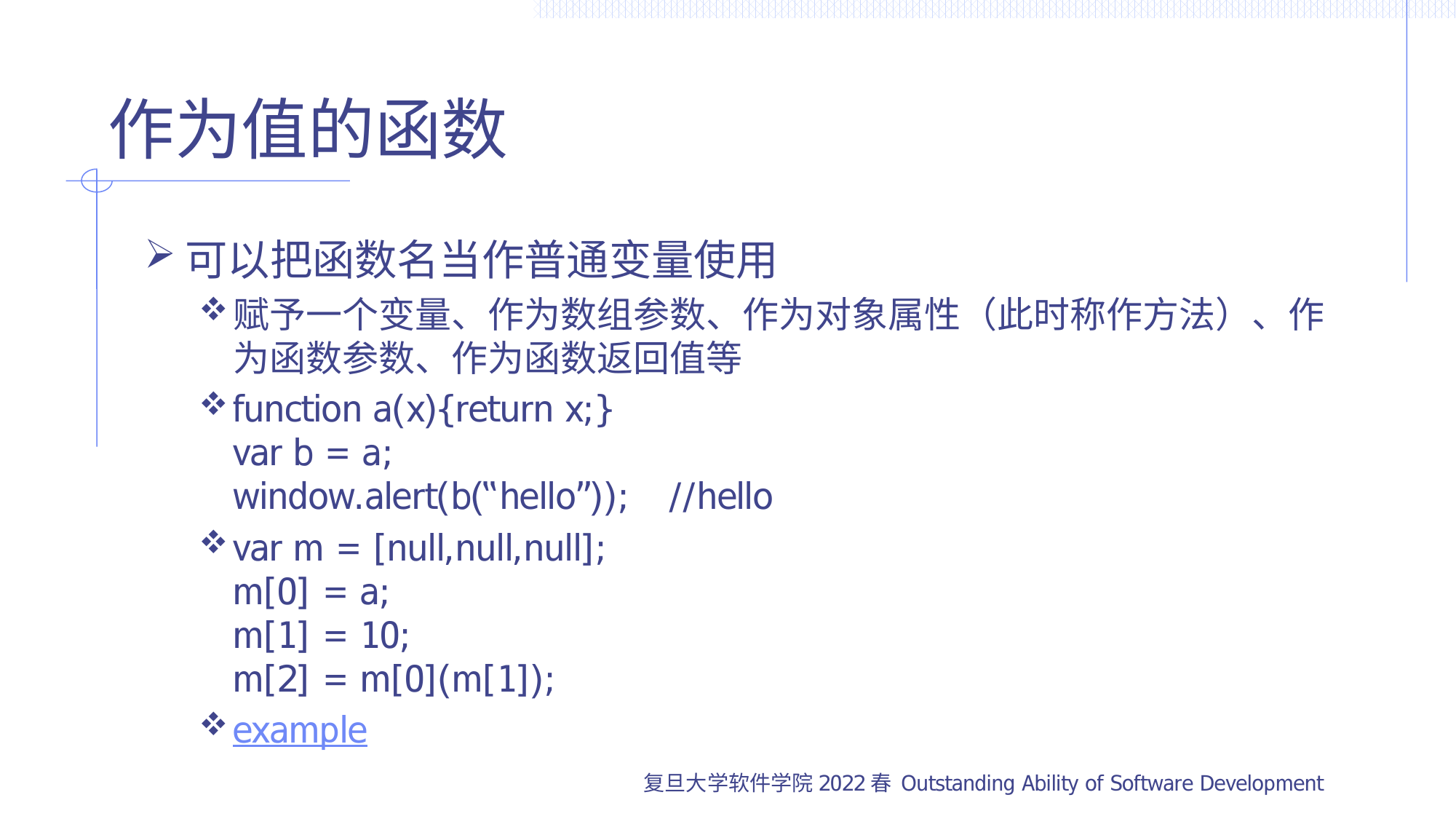

# 作为值的函数
可以把函数名当作普通变量使用
赋予一个变量、作为数组参数、作为对象属性（此时称作方法）、作为函数参数、作为函数返回值等
function a(x){return x;}
var b = a;
window.alert(b(“hello”));	//hello
var m = [null,null,null];
m[0] = a;
m[1] = 10;
m[2] = m[0](m[1]);
example